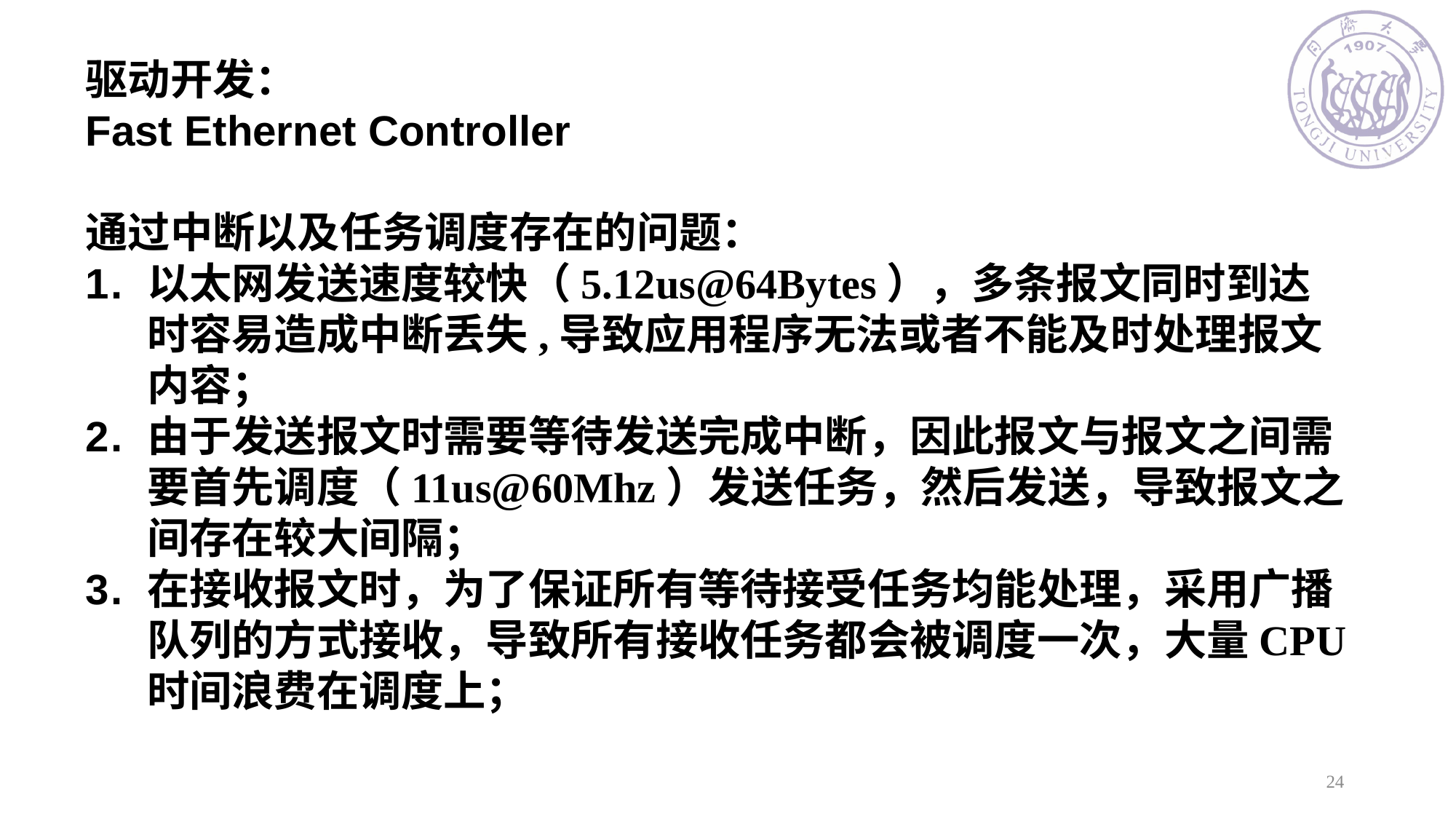

驱动开发：
Fast Ethernet Controller

通过中断以及任务调度存在的问题：
以太网发送速度较快（5.12us@64Bytes），多条报文同时到达时容易造成中断丢失,导致应用程序无法或者不能及时处理报文内容；
由于发送报文时需要等待发送完成中断，因此报文与报文之间需要首先调度（11us@60Mhz）发送任务，然后发送，导致报文之间存在较大间隔；
在接收报文时，为了保证所有等待接受任务均能处理，采用广播队列的方式接收，导致所有接收任务都会被调度一次，大量CPU时间浪费在调度上；

24